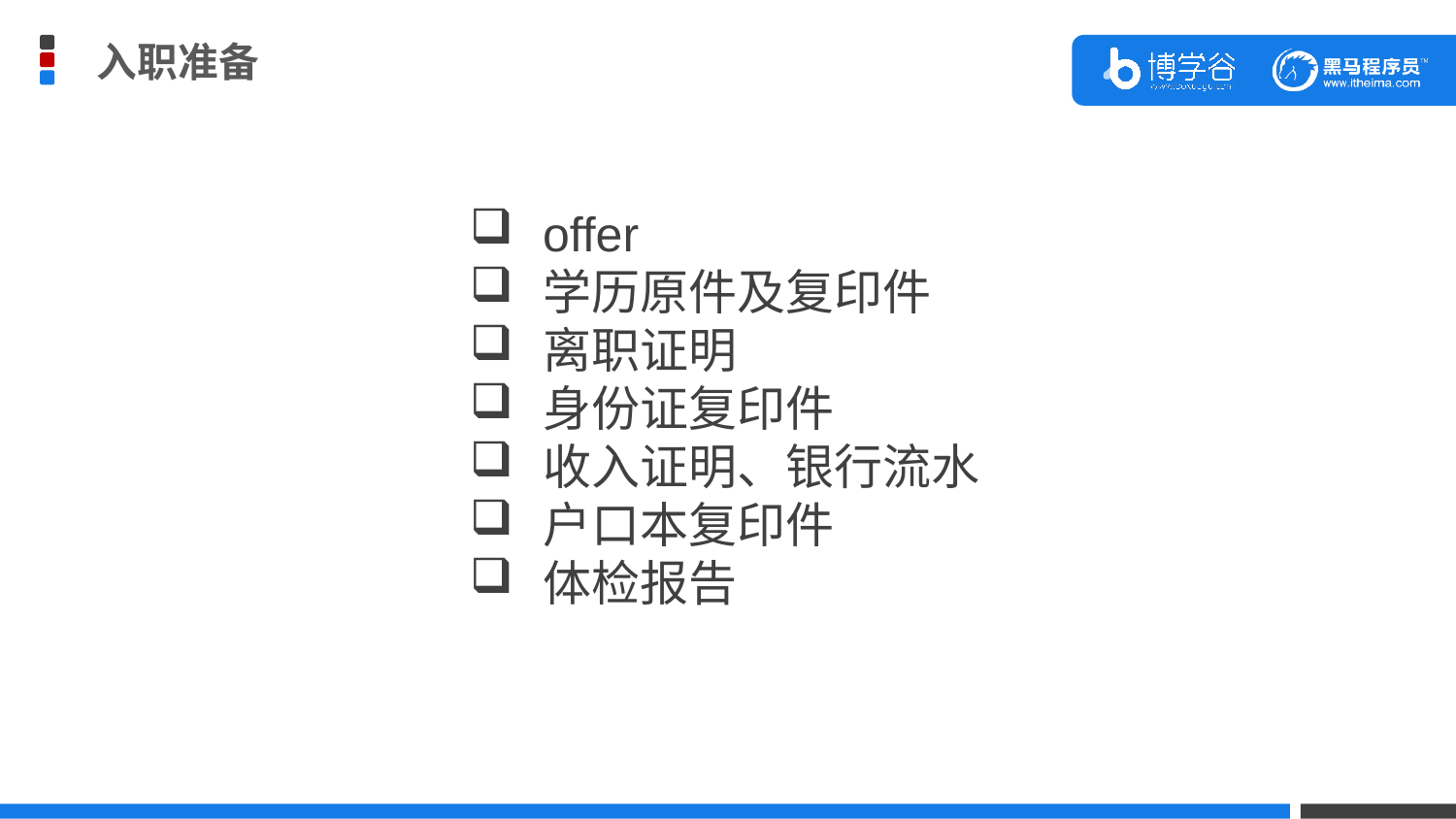

入职准备
offer
学历原件及复印件
离职证明
身份证复印件
收入证明、银行流水
户口本复印件
体检报告